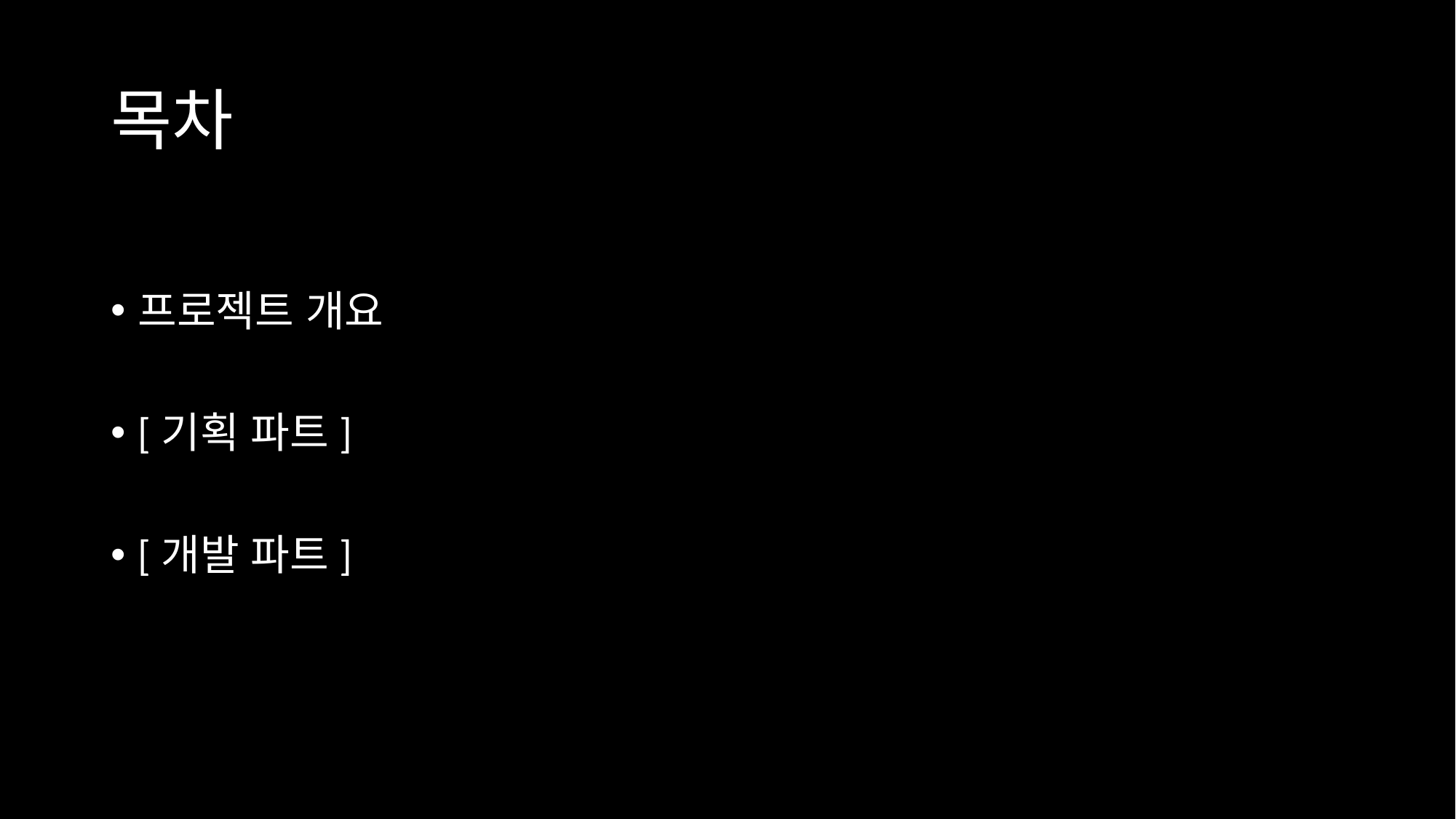

# 목차

프로젝트 개요

[기획 파트]

[개발 파트]